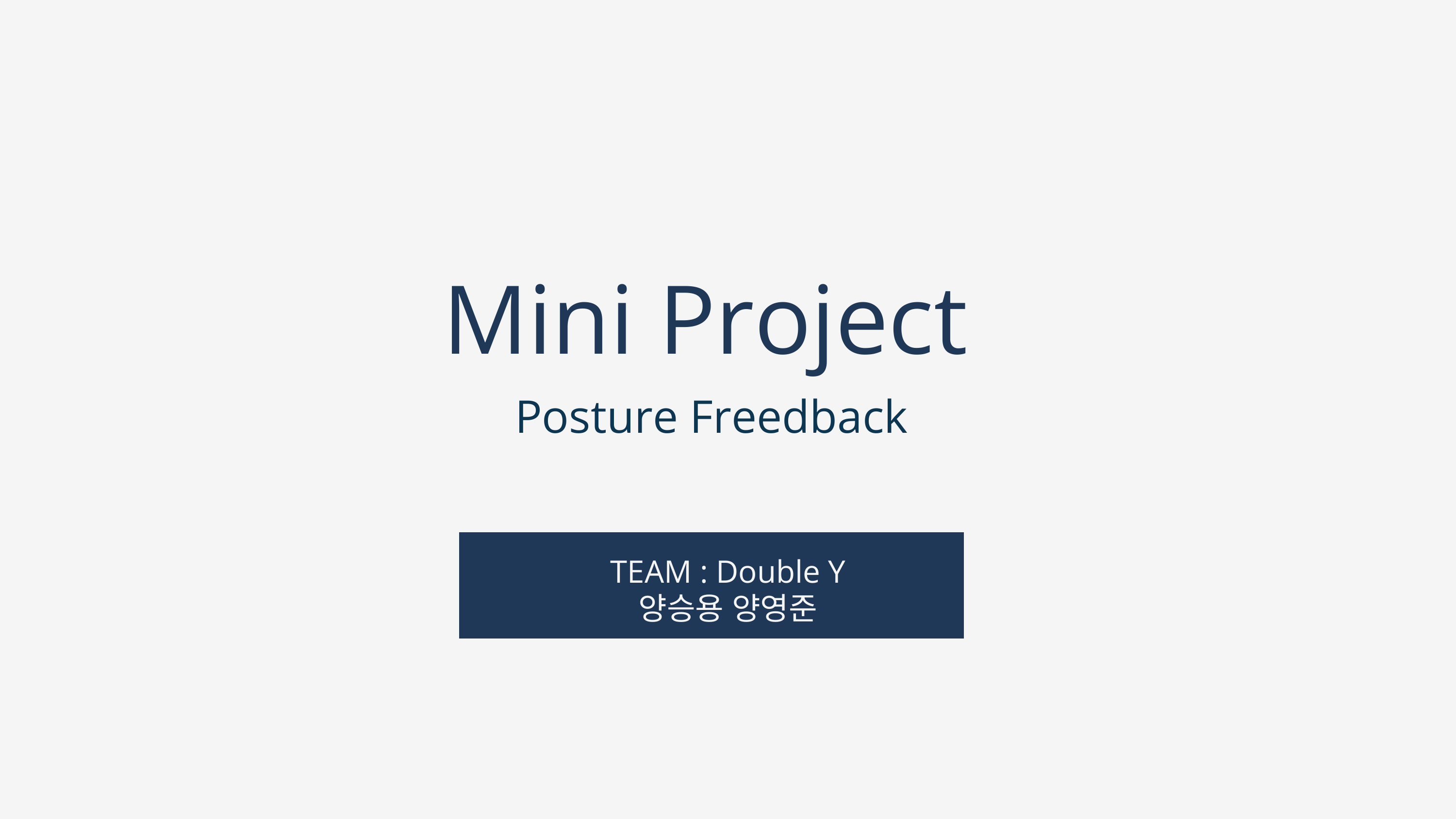

Mini Project
Posture Freedback

TEAM : Double Y
양승용 양영준